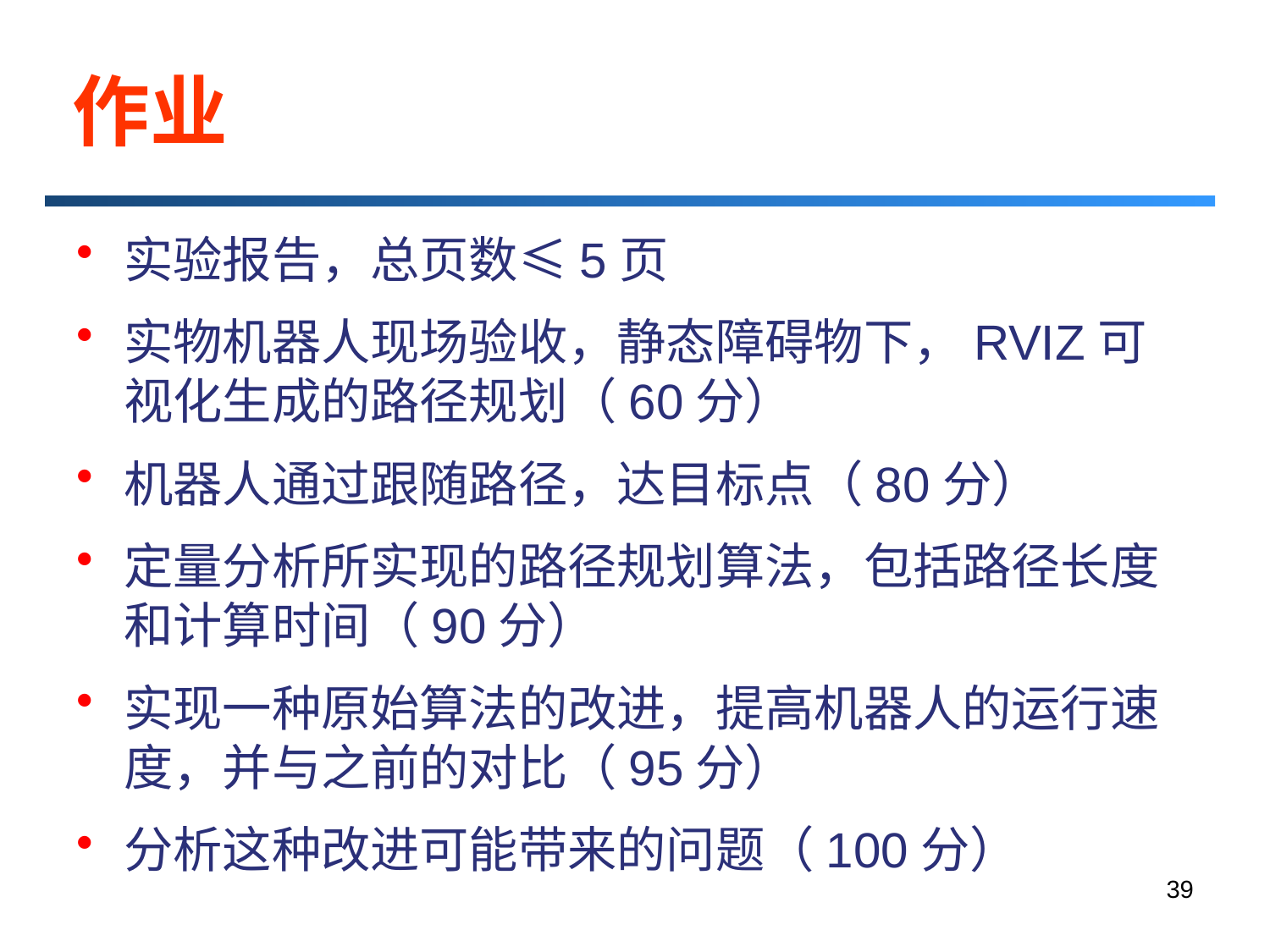

# 作业
实验报告，总页数≤5页
实物机器人现场验收，静态障碍物下，RVIZ可视化生成的路径规划（60分）
机器人通过跟随路径，达目标点（80分）
定量分析所实现的路径规划算法，包括路径长度和计算时间（90分）
实现一种原始算法的改进，提高机器人的运行速度，并与之前的对比（95分）
分析这种改进可能带来的问题（100分）
39